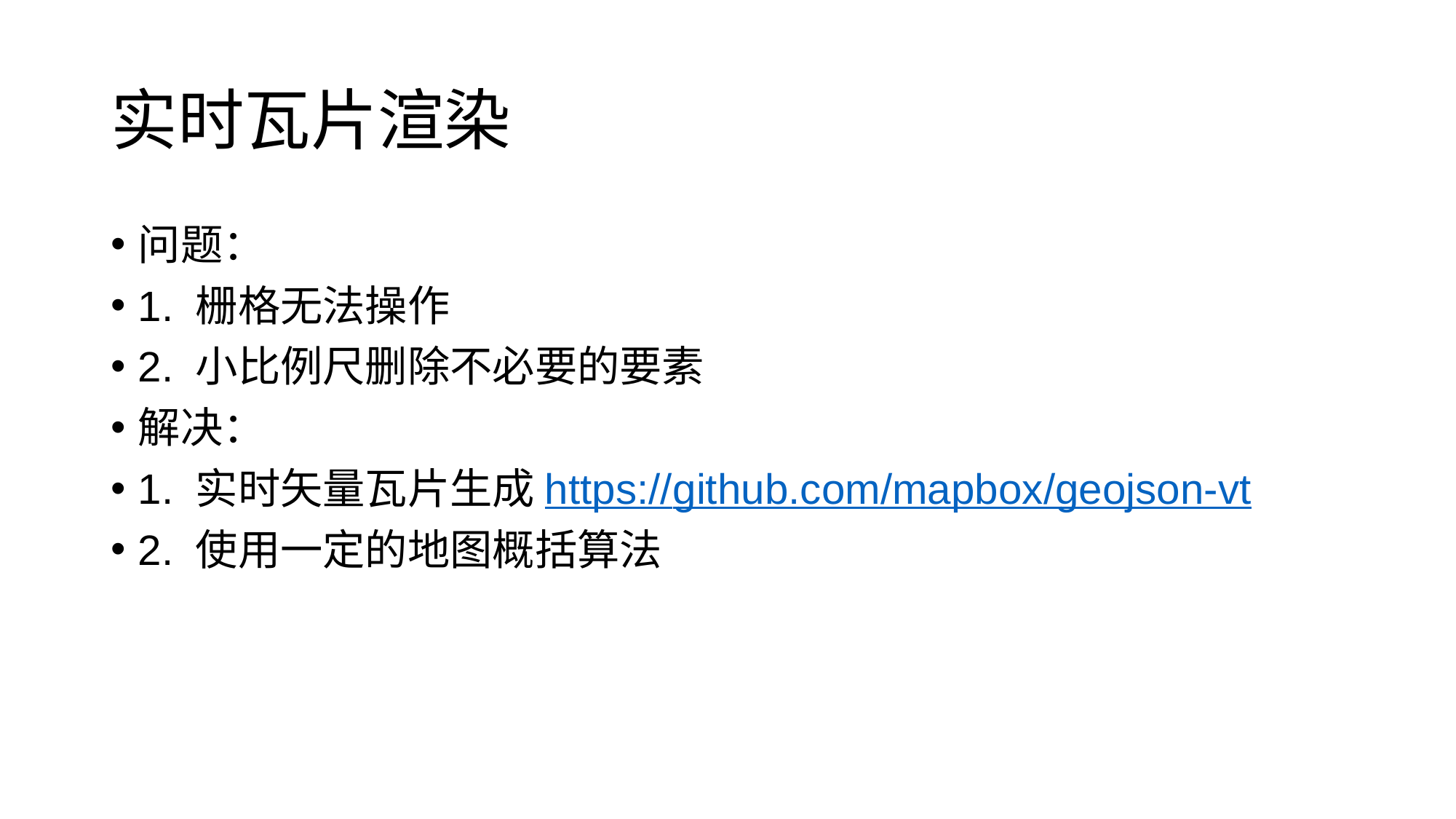

# 实时瓦片渲染
问题：
1. 栅格无法操作
2. 小比例尺删除不必要的要素
解决：
1. 实时矢量瓦片生成https://github.com/mapbox/geojson-vt
2. 使用一定的地图概括算法